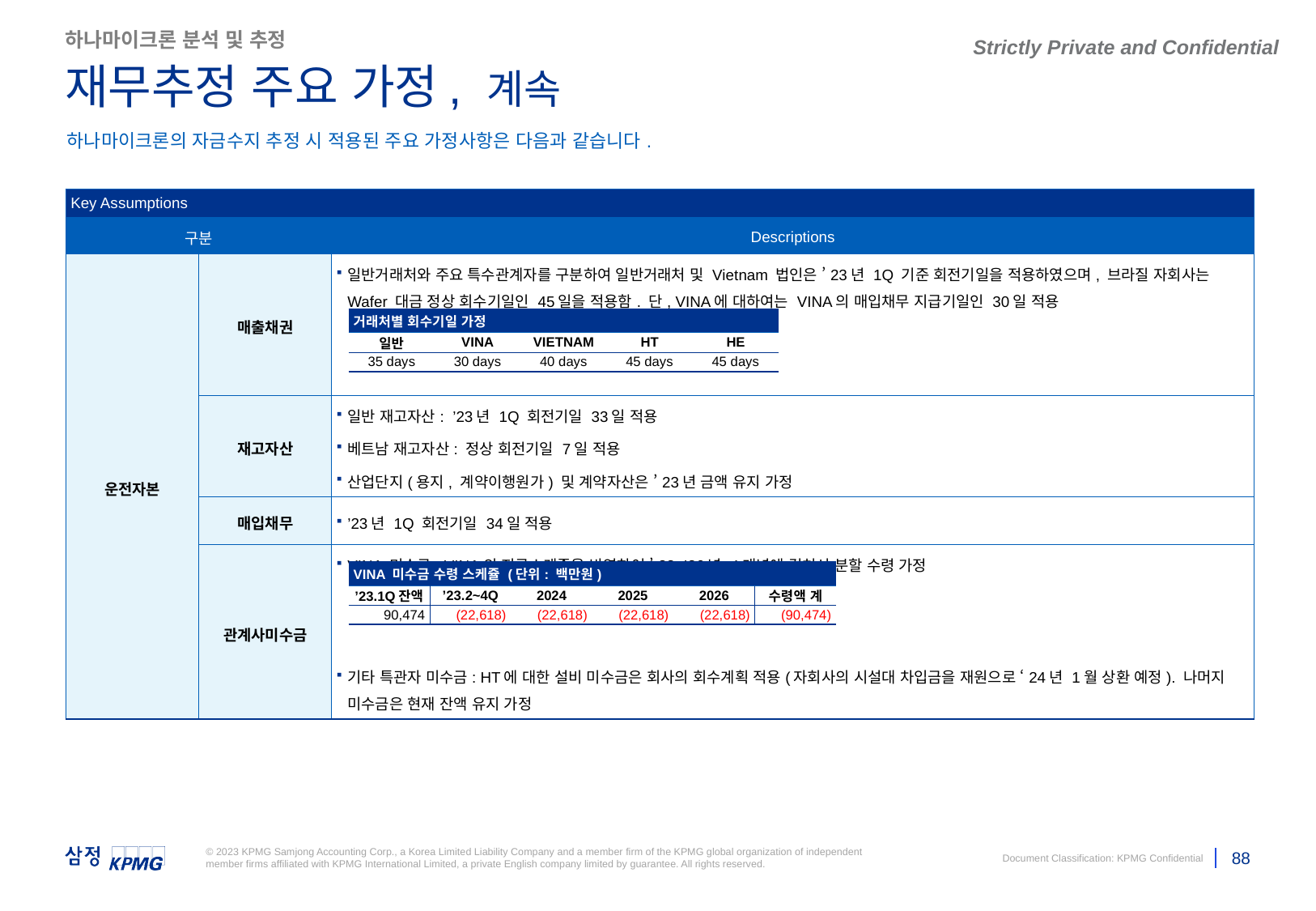

영업관련 – 정상지 과장님
재무/CAPEX 관련 – 송채림 위원님
하나마이크론 분석 및 추정
재무추정 주요 가정, 계속
하나마이크론의 자금수지 추정 시 적용된 주요 가정사항은 다음과 같습니다.
| Key Assumptions |  |  |
| --- | --- | --- |
| 구분 |  | Descriptions |
| 운전자본 | 매출채권 | 일반거래처와 주요 특수관계자를 구분하여 일반거래처 및 Vietnam 법인은 ’23년 1Q 기준 회전기일을 적용하였으며, 브라질 자회사는 Wafer 대금 정상 회수기일인 45일을 적용함. 단, VINA에 대하여는 VINA의 매입채무 지급기일인 30일 적용 |
|  | 재고자산 | 일반 재고자산: ’23년 1Q 회전기일 33일 적용 베트남 재고자산: 정상 회전기일 7일 적용 산업단지(용지, 계약이행원가) 및 계약자산은 ’23년 금액 유지 가정 |
|  | 매입채무 | ’23년 1Q 회전기일 34일 적용 |
|  | 관계사미수금 | VINA 미수금: VINA의 지급스케줄을 반영하여 ’23~’26년 4개년에 걸쳐서 분할 수령 가정 기타 특관자 미수금: HT에 대한 설비 미수금은 회사의 회수계획 적용(자회사의 시설대 차입금을 재원으로 ‘24년 1월 상환 예정). 나머지 미수금은 현재 잔액 유지 가정 |
| 거래처별 회수기일 가정 |  |  |  |  |
| --- | --- | --- | --- | --- |
| 일반 | VINA | VIETNAM | HT | HE |
| 35 days | 30 days | 40 days | 45 days | 45 days |
| VINA 미수금 수령 스케쥴 (단위: 백만원) |  |  |  |  |  |
| --- | --- | --- | --- | --- | --- |
| ’23.1Q잔액 | ’23.2~4Q | 2024 | 2025 | 2026 | 수령액 계 |
| 90,474 | (22,618) | (22,618) | (22,618) | (22,618) | (90,474) |